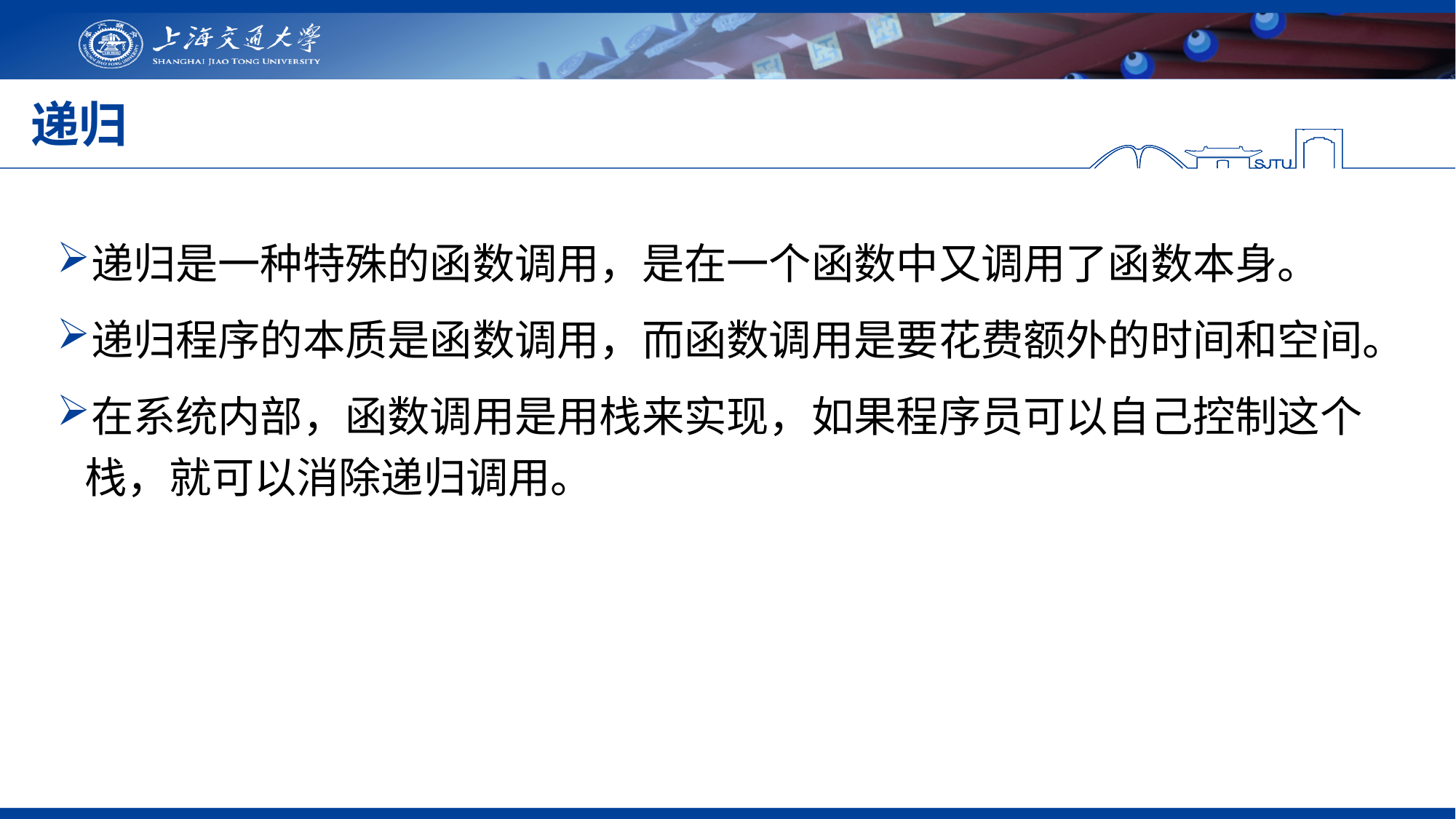

# 递归
递归是一种特殊的函数调用，是在一个函数中又调用了函数本身。
递归程序的本质是函数调用，而函数调用是要花费额外的时间和空间。
在系统内部，函数调用是用栈来实现，如果程序员可以自己控制这个栈，就可以消除递归调用。